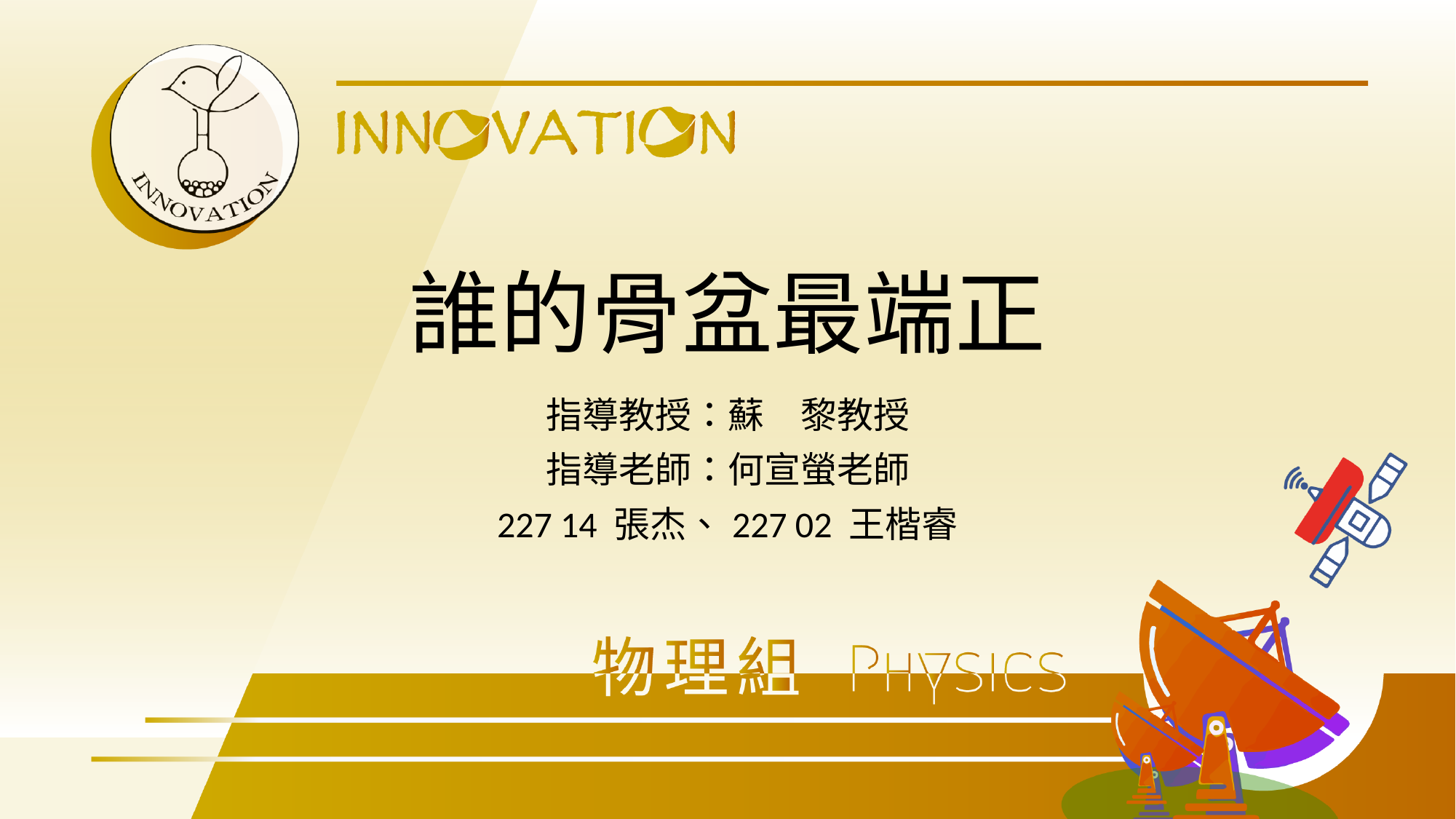

誰的骨盆最端正
指導教授：蘇　黎教授
指導老師：何宣螢老師
227 14 張杰、227 02 王楷睿